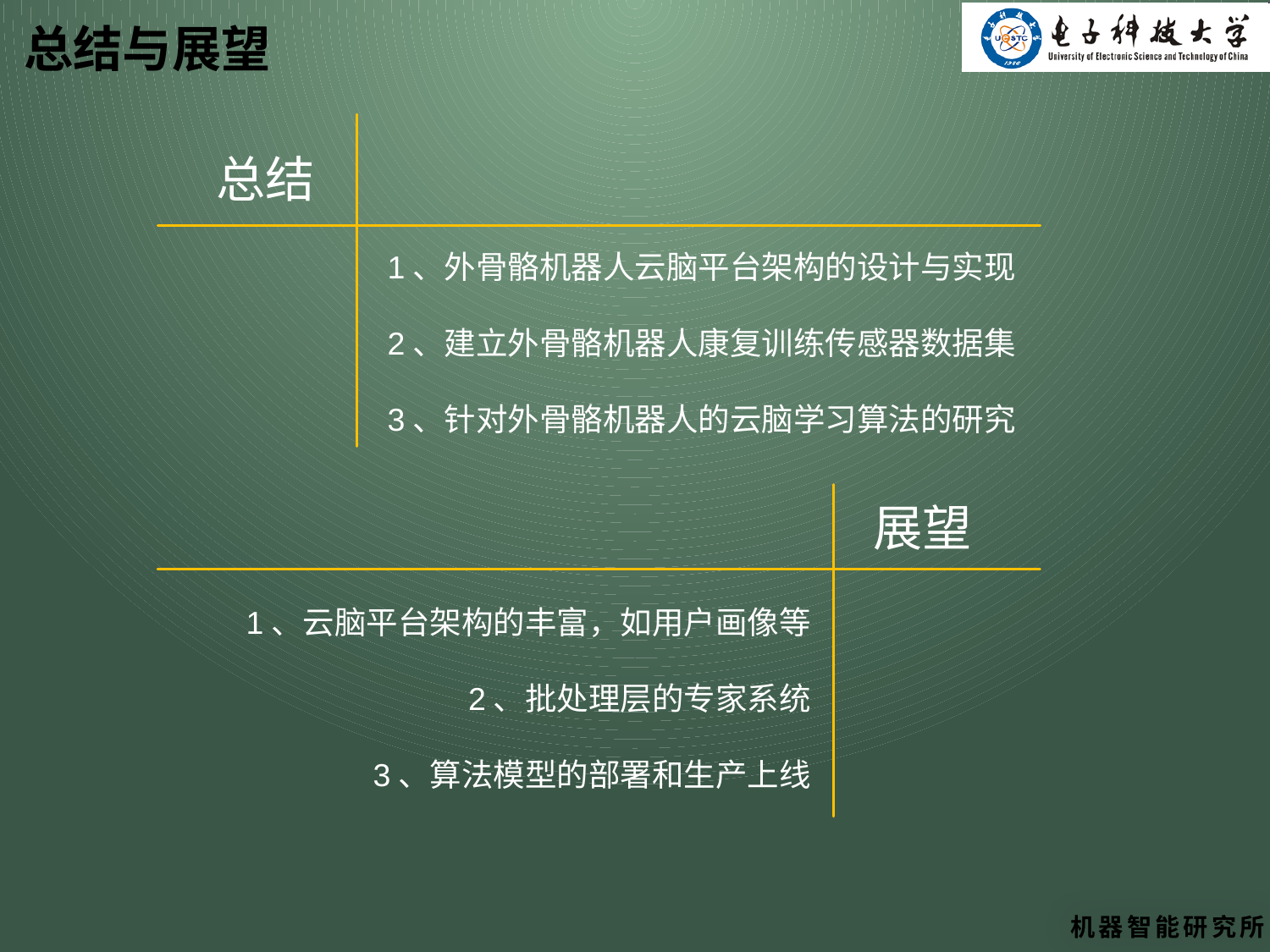

总结与展望
总结
1、外骨骼机器人云脑平台架构的设计与实现

2、建立外骨骼机器人康复训练传感器数据集

3、针对外骨骼机器人的云脑学习算法的研究
展望
1、云脑平台架构的丰富，如用户画像等

2、批处理层的专家系统

3、算法模型的部署和生产上线